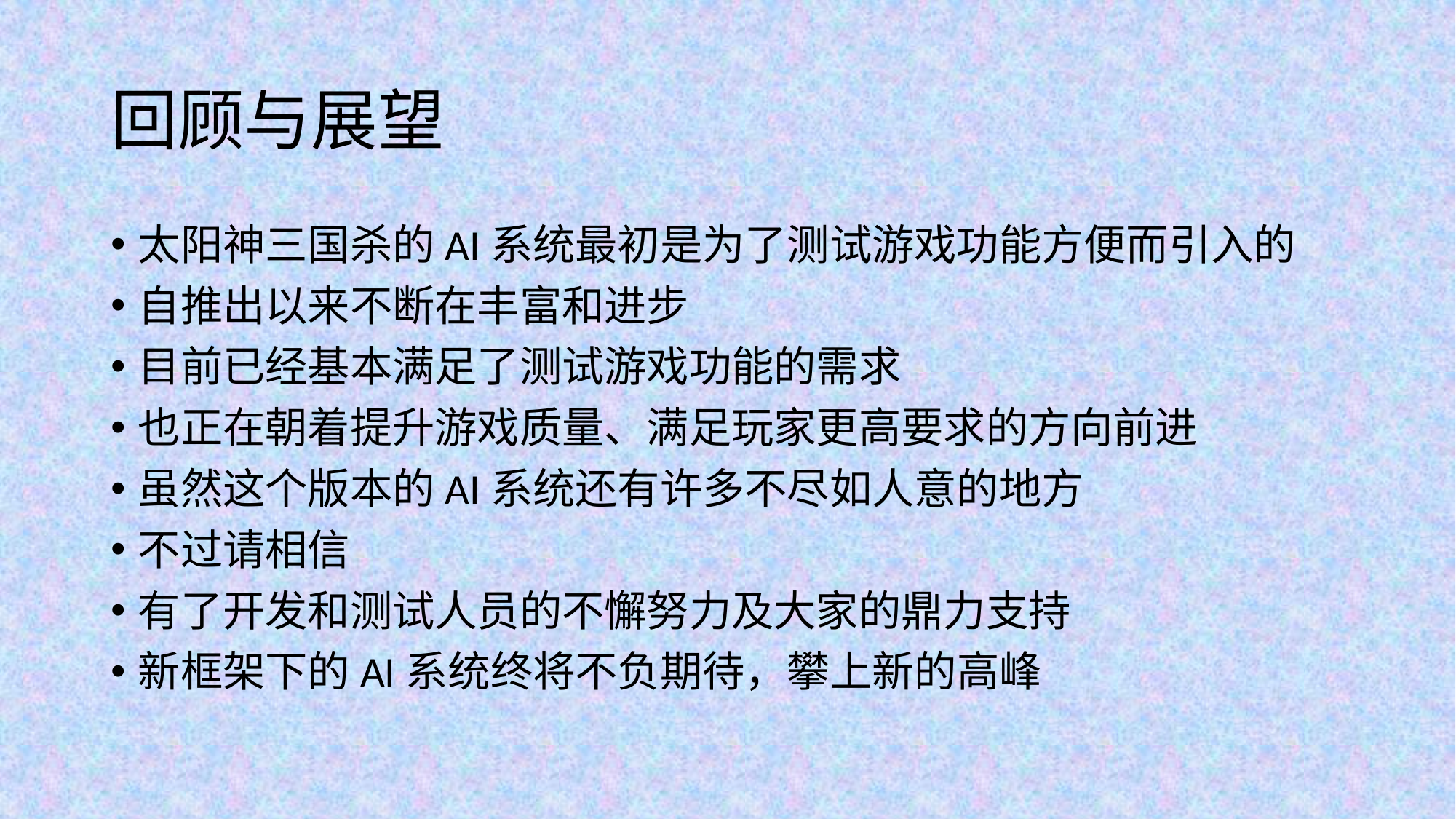

# 回顾与展望
太阳神三国杀的AI系统最初是为了测试游戏功能方便而引入的
自推出以来不断在丰富和进步
目前已经基本满足了测试游戏功能的需求
也正在朝着提升游戏质量、满足玩家更高要求的方向前进
虽然这个版本的AI系统还有许多不尽如人意的地方
不过请相信
有了开发和测试人员的不懈努力及大家的鼎力支持
新框架下的AI系统终将不负期待，攀上新的高峰